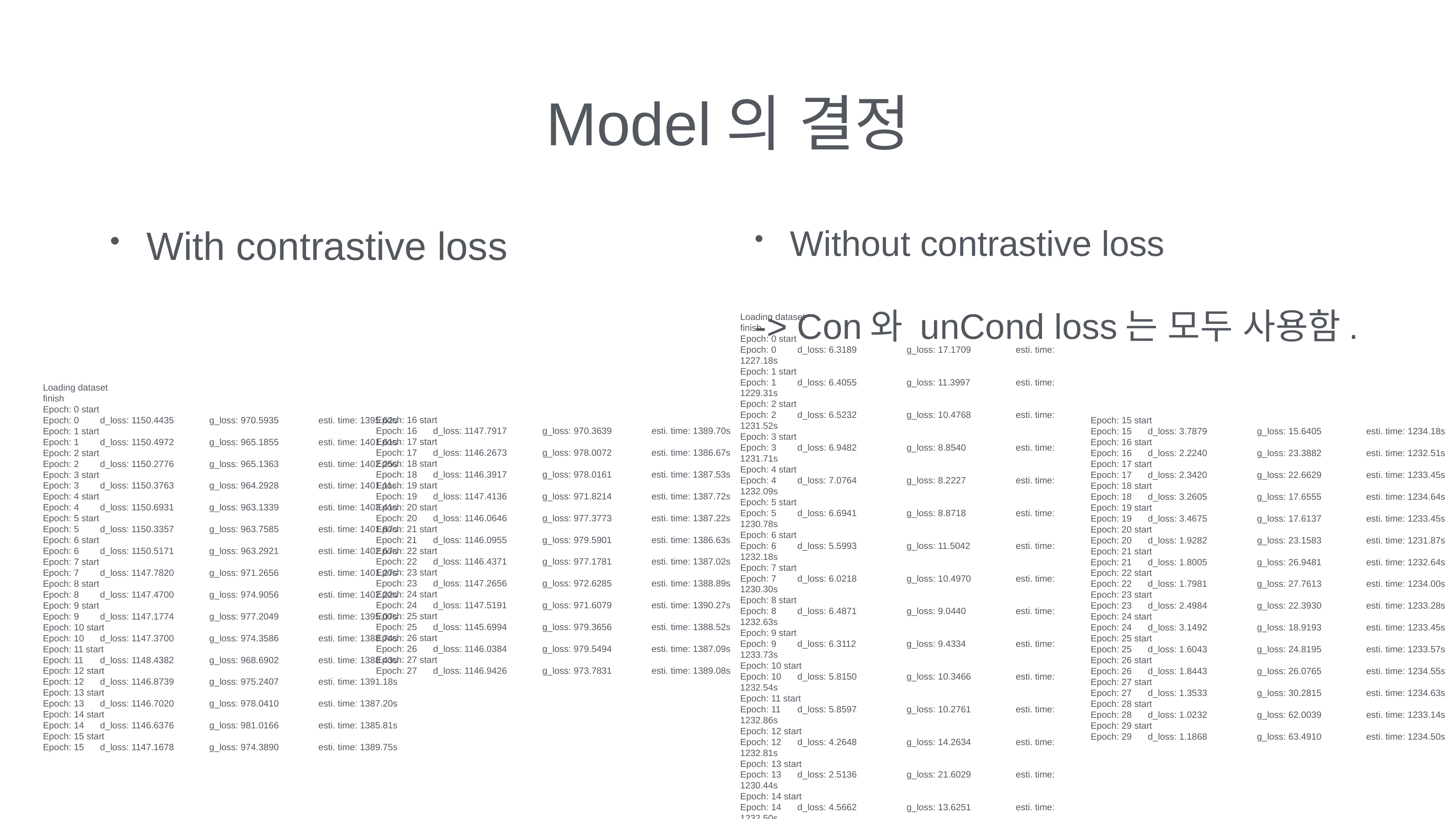

# Model의 결정
With contrastive loss
Without contrastive loss
-> Con와 unCond loss는 모두 사용함.

Loading dataset
finish
Epoch: 0 start
Epoch: 0 	 d_loss: 1150.4435 	 g_loss: 970.5935 	 esti. time: 1395.62s
Epoch: 1 start
Epoch: 1 	 d_loss: 1150.4972 	 g_loss: 965.1855 	 esti. time: 1401.61s
Epoch: 2 start
Epoch: 2 	 d_loss: 1150.2776 	 g_loss: 965.1363 	 esti. time: 1402.25s
Epoch: 3 start
Epoch: 3 	 d_loss: 1150.3763 	 g_loss: 964.2928 	 esti. time: 1401.11s
Epoch: 4 start
Epoch: 4 	 d_loss: 1150.6931 	 g_loss: 963.1339 	 esti. time: 1403.41s
Epoch: 5 start
Epoch: 5 	 d_loss: 1150.3357 	 g_loss: 963.7585 	 esti. time: 1401.87s
Epoch: 6 start
Epoch: 6 	 d_loss: 1150.5171 	 g_loss: 963.2921 	 esti. time: 1402.67s
Epoch: 7 start
Epoch: 7 	 d_loss: 1147.7820 	 g_loss: 971.2656 	 esti. time: 1401.27s
Epoch: 8 start
Epoch: 8 	 d_loss: 1147.4700 	 g_loss: 974.9056 	 esti. time: 1402.22s
Epoch: 9 start
Epoch: 9 	 d_loss: 1147.1774 	 g_loss: 977.2049 	 esti. time: 1395.07s
Epoch: 10 start
Epoch: 10 	 d_loss: 1147.3700 	 g_loss: 974.3586 	 esti. time: 1388.74s
Epoch: 11 start
Epoch: 11 	 d_loss: 1148.4382 	 g_loss: 968.6902 	 esti. time: 1388.43s
Epoch: 12 start
Epoch: 12 	 d_loss: 1146.8739 	 g_loss: 975.2407 	 esti. time: 1391.18s
Epoch: 13 start
Epoch: 13 	 d_loss: 1146.7020 	 g_loss: 978.0410 	 esti. time: 1387.20s
Epoch: 14 start
Epoch: 14 	 d_loss: 1146.6376 	 g_loss: 981.0166 	 esti. time: 1385.81s
Epoch: 15 start
Epoch: 15 	 d_loss: 1147.1678 	 g_loss: 974.3890 	 esti. time: 1389.75s
Loading dataset
finish
Epoch: 0 start
Epoch: 0 	 d_loss: 6.3189 	 g_loss: 17.1709 	 esti. time: 1227.18s
Epoch: 1 start
Epoch: 1 	 d_loss: 6.4055 	 g_loss: 11.3997 	 esti. time: 1229.31s
Epoch: 2 start
Epoch: 2 	 d_loss: 6.5232 	 g_loss: 10.4768 	 esti. time: 1231.52s
Epoch: 3 start
Epoch: 3 	 d_loss: 6.9482 	 g_loss: 8.8540 	 esti. time: 1231.71s
Epoch: 4 start
Epoch: 4 	 d_loss: 7.0764 	 g_loss: 8.2227 	 esti. time: 1232.09s
Epoch: 5 start
Epoch: 5 	 d_loss: 6.6941 	 g_loss: 8.8718 	 esti. time: 1230.78s
Epoch: 6 start
Epoch: 6 	 d_loss: 5.5993 	 g_loss: 11.5042 	 esti. time: 1232.18s
Epoch: 7 start
Epoch: 7 	 d_loss: 6.0218 	 g_loss: 10.4970 	 esti. time: 1230.30s
Epoch: 8 start
Epoch: 8 	 d_loss: 6.4871 	 g_loss: 9.0440 	 esti. time: 1232.63s
Epoch: 9 start
Epoch: 9 	 d_loss: 6.3112 	 g_loss: 9.4334 	 esti. time: 1233.73s
Epoch: 10 start
Epoch: 10 	 d_loss: 5.8150 	 g_loss: 10.3466 	 esti. time: 1232.54s
Epoch: 11 start
Epoch: 11 	 d_loss: 5.8597 	 g_loss: 10.2761 	 esti. time: 1232.86s
Epoch: 12 start
Epoch: 12 	 d_loss: 4.2648 	 g_loss: 14.2634 	 esti. time: 1232.81s
Epoch: 13 start
Epoch: 13 	 d_loss: 2.5136 	 g_loss: 21.6029 	 esti. time: 1230.44s
Epoch: 14 start
Epoch: 14 	 d_loss: 4.5662 	 g_loss: 13.6251 	 esti. time: 1232.50s
Epoch: 16 start
Epoch: 16 	 d_loss: 1147.7917 	 g_loss: 970.3639 	 esti. time: 1389.70s
Epoch: 17 start
Epoch: 17 	 d_loss: 1146.2673 	 g_loss: 978.0072 	 esti. time: 1386.67s
Epoch: 18 start
Epoch: 18 	 d_loss: 1146.3917 	 g_loss: 978.0161 	 esti. time: 1387.53s
Epoch: 19 start
Epoch: 19 	 d_loss: 1147.4136 	 g_loss: 971.8214 	 esti. time: 1387.72s
Epoch: 20 start
Epoch: 20 	 d_loss: 1146.0646 	 g_loss: 977.3773 	 esti. time: 1387.22s
Epoch: 21 start
Epoch: 21 	 d_loss: 1146.0955 	 g_loss: 979.5901 	 esti. time: 1386.63s
Epoch: 22 start
Epoch: 22 	 d_loss: 1146.4371 	 g_loss: 977.1781 	 esti. time: 1387.02s
Epoch: 23 start
Epoch: 23 	 d_loss: 1147.2656 	 g_loss: 972.6285 	 esti. time: 1388.89s
Epoch: 24 start
Epoch: 24 	 d_loss: 1147.5191 	 g_loss: 971.6079 	 esti. time: 1390.27s
Epoch: 25 start
Epoch: 25 	 d_loss: 1145.6994 	 g_loss: 979.3656 	 esti. time: 1388.52s
Epoch: 26 start
Epoch: 26 	 d_loss: 1146.0384 	 g_loss: 979.5494 	 esti. time: 1387.09s
Epoch: 27 start
Epoch: 27 	 d_loss: 1146.9426 	 g_loss: 973.7831 	 esti. time: 1389.08s

Epoch: 15 start
Epoch: 15 	 d_loss: 3.7879 	 g_loss: 15.6405 	 esti. time: 1234.18s
Epoch: 16 start
Epoch: 16 	 d_loss: 2.2240 	 g_loss: 23.3882 	 esti. time: 1232.51s
Epoch: 17 start
Epoch: 17 	 d_loss: 2.3420 	 g_loss: 22.6629 	 esti. time: 1233.45s
Epoch: 18 start
Epoch: 18 	 d_loss: 3.2605 	 g_loss: 17.6555 	 esti. time: 1234.64s
Epoch: 19 start
Epoch: 19 	 d_loss: 3.4675 	 g_loss: 17.6137 	 esti. time: 1233.45s
Epoch: 20 start
Epoch: 20 	 d_loss: 1.9282 	 g_loss: 23.1583 	 esti. time: 1231.87s
Epoch: 21 start
Epoch: 21 	 d_loss: 1.8005 	 g_loss: 26.9481 	 esti. time: 1232.64s
Epoch: 22 start
Epoch: 22 	 d_loss: 1.7981 	 g_loss: 27.7613 	 esti. time: 1234.00s
Epoch: 23 start
Epoch: 23 	 d_loss: 2.4984 	 g_loss: 22.3930 	 esti. time: 1233.28s
Epoch: 24 start
Epoch: 24 	 d_loss: 3.1492 	 g_loss: 18.9193 	 esti. time: 1233.45s
Epoch: 25 start
Epoch: 25 	 d_loss: 1.6043 	 g_loss: 24.8195 	 esti. time: 1233.57s
Epoch: 26 start
Epoch: 26 	 d_loss: 1.8443 	 g_loss: 26.0765 	 esti. time: 1234.55s
Epoch: 27 start
Epoch: 27 	 d_loss: 1.3533 	 g_loss: 30.2815 	 esti. time: 1234.63s
Epoch: 28 start
Epoch: 28 	 d_loss: 1.0232 	 g_loss: 62.0039 	 esti. time: 1233.14s
Epoch: 29 start
Epoch: 29 	 d_loss: 1.1868 	 g_loss: 63.4910 	 esti. time: 1234.50s